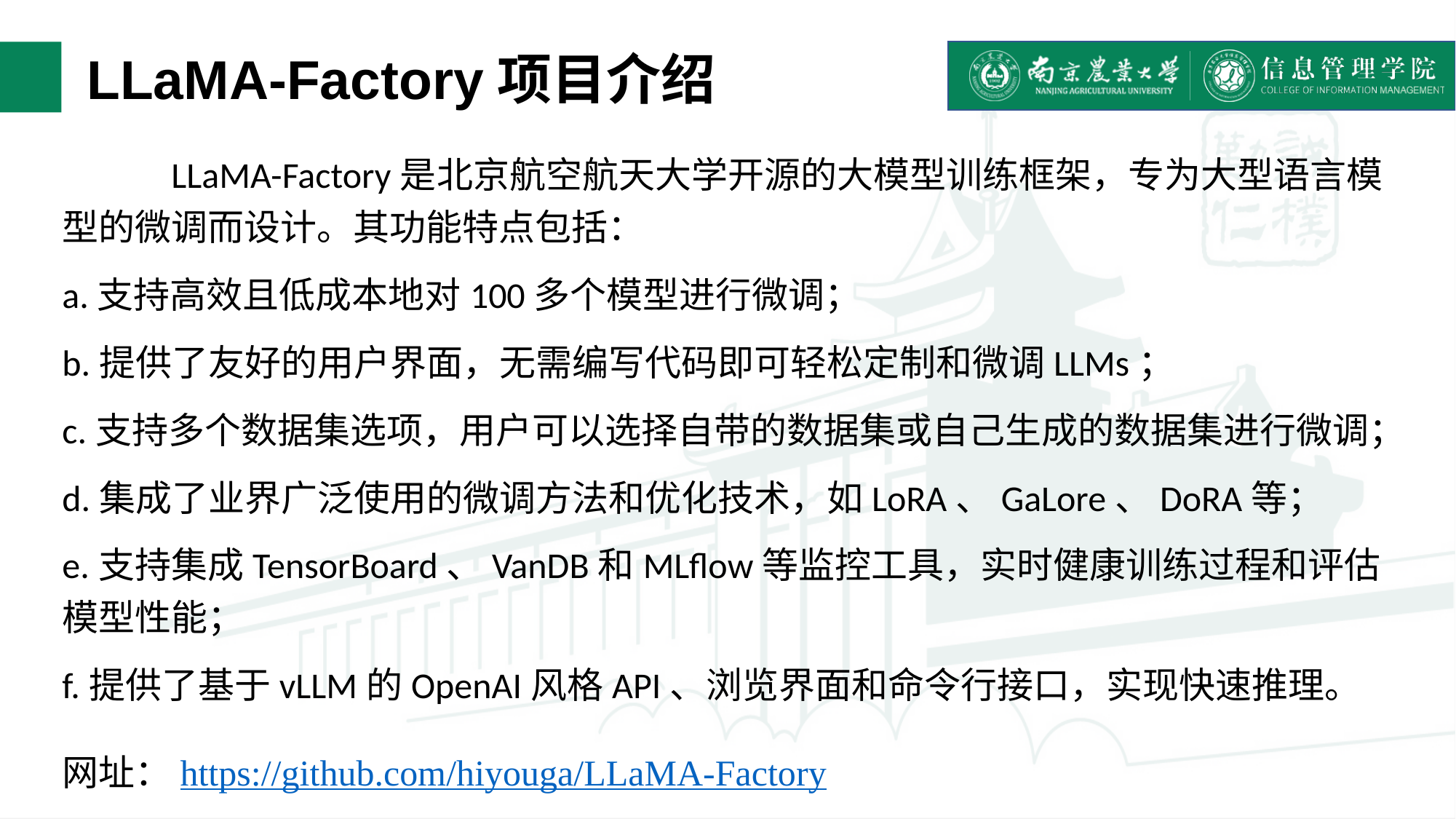

# LLaMA-Factory项目介绍
	LLaMA-Factory是北京航空航天大学开源的大模型训练框架，专为大型语言模型的微调而设计。其功能特点包括：
a.支持高效且低成本地对100多个模型进行微调；
b.提供了友好的用户界面，无需编写代码即可轻松定制和微调LLMs；
c.支持多个数据集选项，用户可以选择自带的数据集或自己生成的数据集进行微调；
d.集成了业界广泛使用的微调方法和优化技术，如LoRA、GaLore、DoRA等；
e.支持集成TensorBoard、VanDB和MLflow等监控工具，实时健康训练过程和评估模型性能；
f.提供了基于vLLM的OpenAI风格API、浏览界面和命令行接口，实现快速推理。

网址：https://github.com/hiyouga/LLaMA-Factory